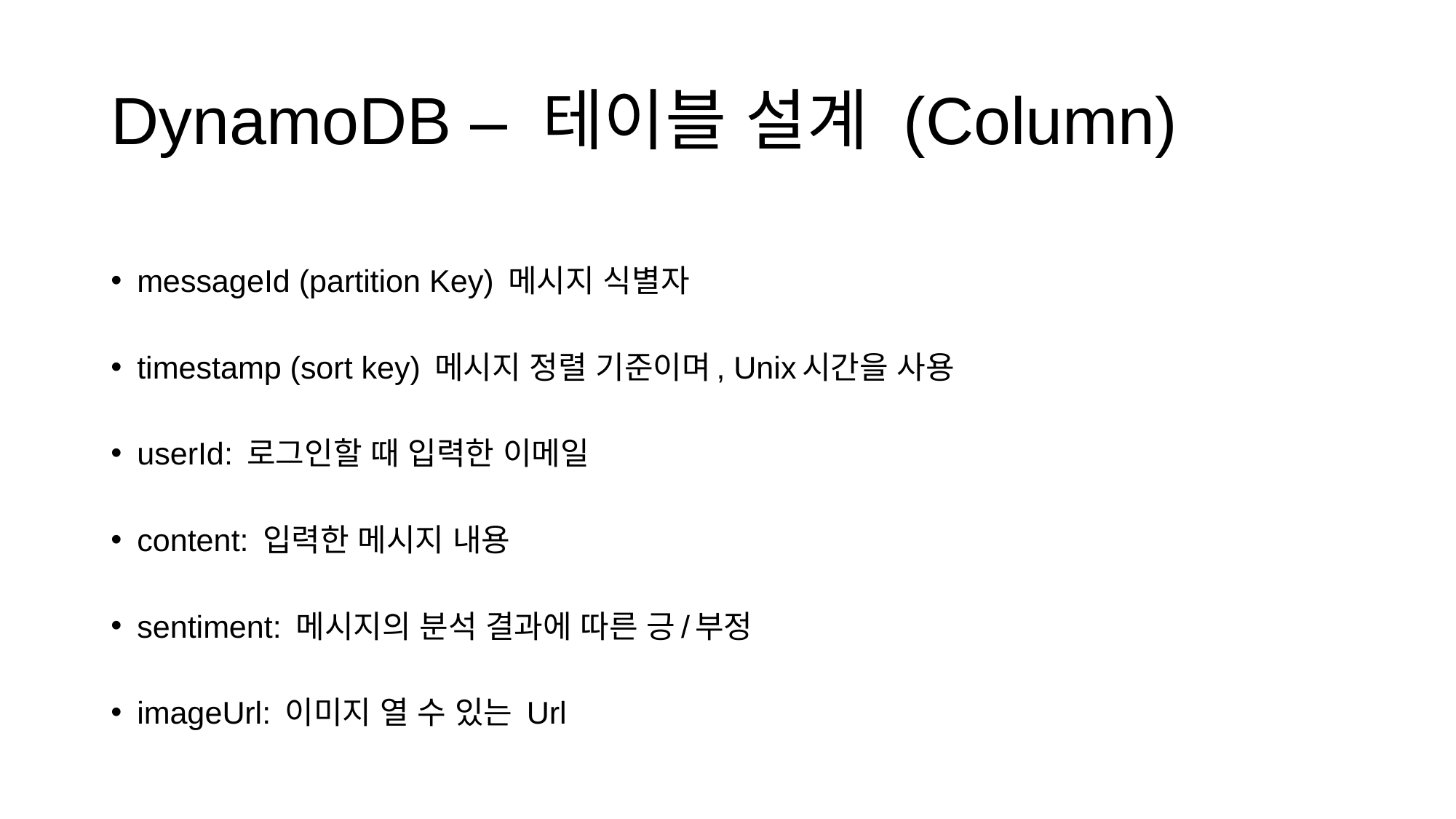

# DynamoDB – 테이블 설계 (Column)
messageId (partition Key) 메시지 식별자
timestamp (sort key) 메시지 정렬 기준이며, Unix시간을 사용
userId: 로그인할 때 입력한 이메일
content: 입력한 메시지 내용
sentiment: 메시지의 분석 결과에 따른 긍/부정
imageUrl: 이미지 열 수 있는 Url